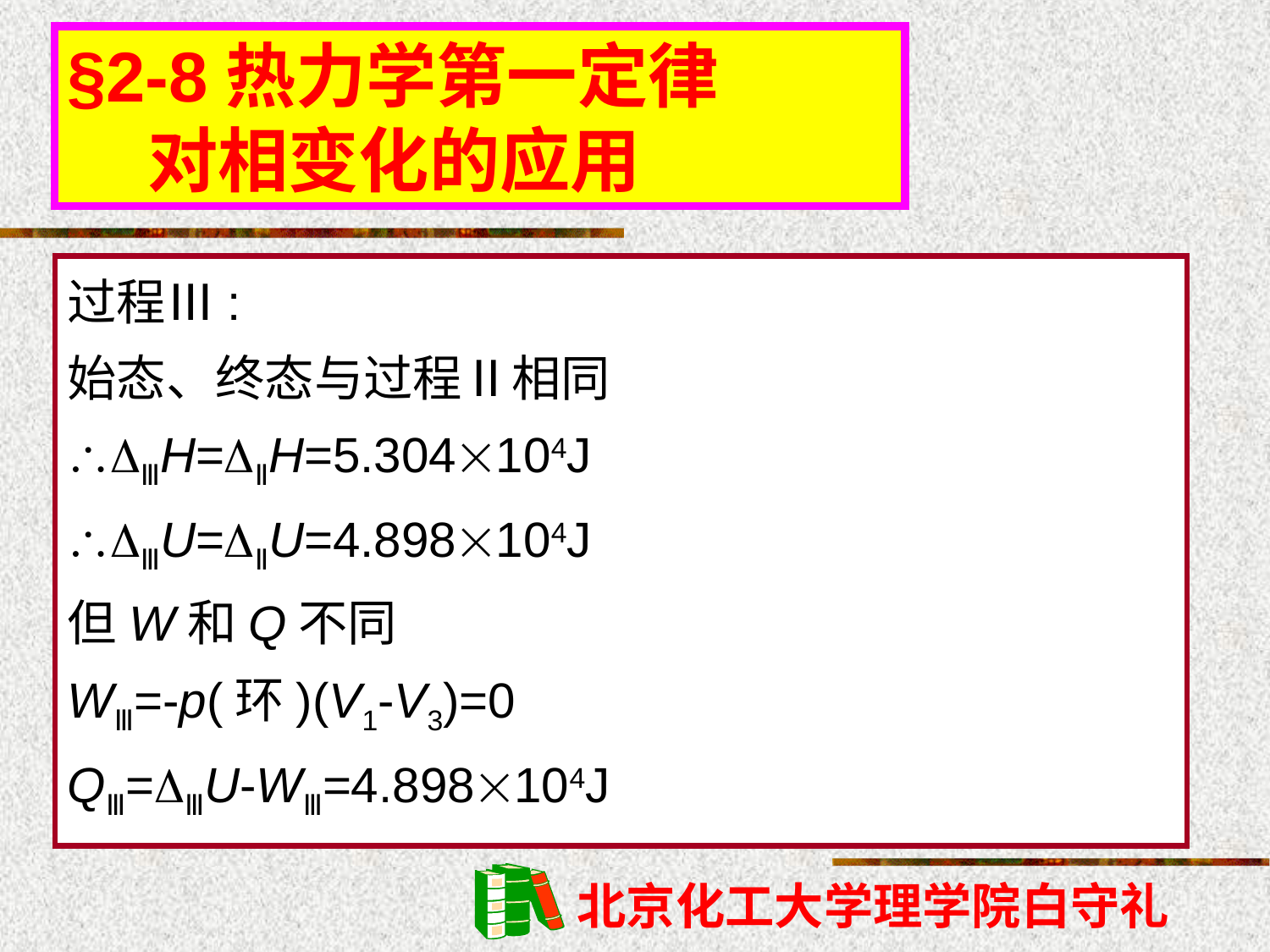

§2-8热力学第一定律
     对相变化的应用
过程Ⅲ:
始态、终态与过程Ⅱ相同
∴ΔⅢH=ΔⅡH=5.304×104J
∴ΔⅢU=ΔⅡU=4.898×104J
但W和Q不同
WⅢ=-p(环)(V1-V3)=0
QⅢ=ΔⅢU-WⅢ=4.898×104J